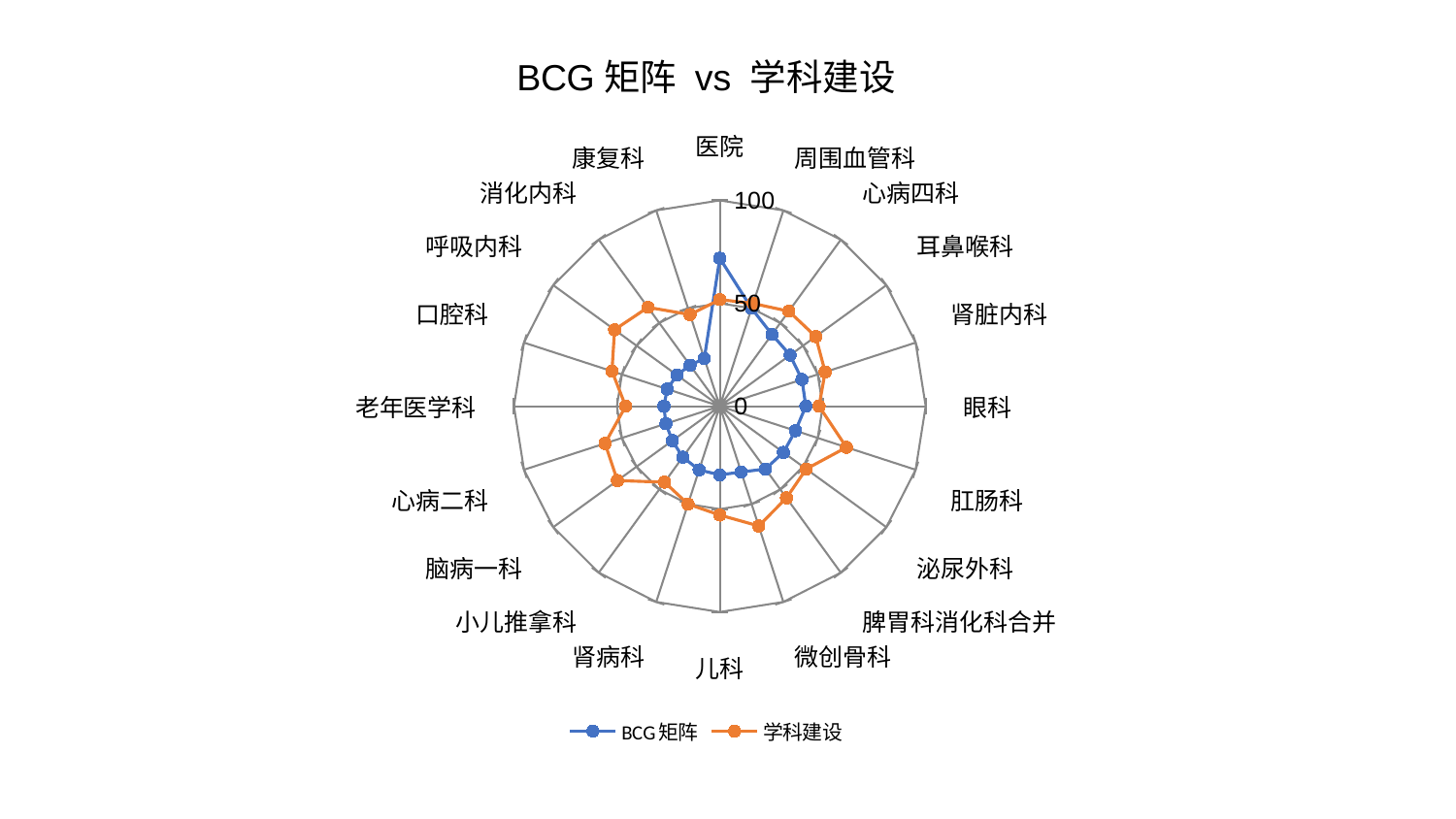

### Chart: BCG矩阵 vs 学科建设

| Category | BCG矩阵 | 学科建设 |
|---|---|---|
| 医院 | 71.8993781274222 | 51.822576313080894 |
| 周围血管科 | 50.00014610370564 | 52.482721593962786 |
| 心病四科 | 43.10924369731177 | 57.05341937768085 |
| 耳鼻喉科 | 42.212927468983985 | 57.5757223707084 |
| 肾脏内科 | 41.95730744409307 | 53.81583853466386 |
| 眼科 | 41.81273860664009 | 48.2132051461358 |
| 肛肠科 | 38.64343002931746 | 64.70502704977709 |
| 泌尿外科 | 38.21133420521935 | 51.91240752892484 |
| 脾胃科消化科合并 | 37.73305661635792 | 55.10481904665249 |
| 微创骨科 | 33.63654157309014 | 61.18600884629828 |
| 儿科 | 33.393630235697344 | 52.901173473896215 |
| 肾病科 | 32.577409515083225 | 50.0044844489922 |
| 小儿推拿科 | 30.635601425269936 | 45.64219082924257 |
| 脑病一科 | 28.49897274826759 | 61.4934687352056 |
| 心病二科 | 27.54527653013396 | 58.62473047095359 |
| 老年医学科 | 27.169557896024376 | 45.71805336766295 |
| 口腔科 | 26.89400461737636 | 55.088592039473674 |
| 呼吸内科 | 25.73875306985744 | 63.193868596329985 |
| 消化内科 | 24.60780420756413 | 59.366861298035595 |
| 康复科 | 24.401871592471682 | 46.79397372298118 |
77